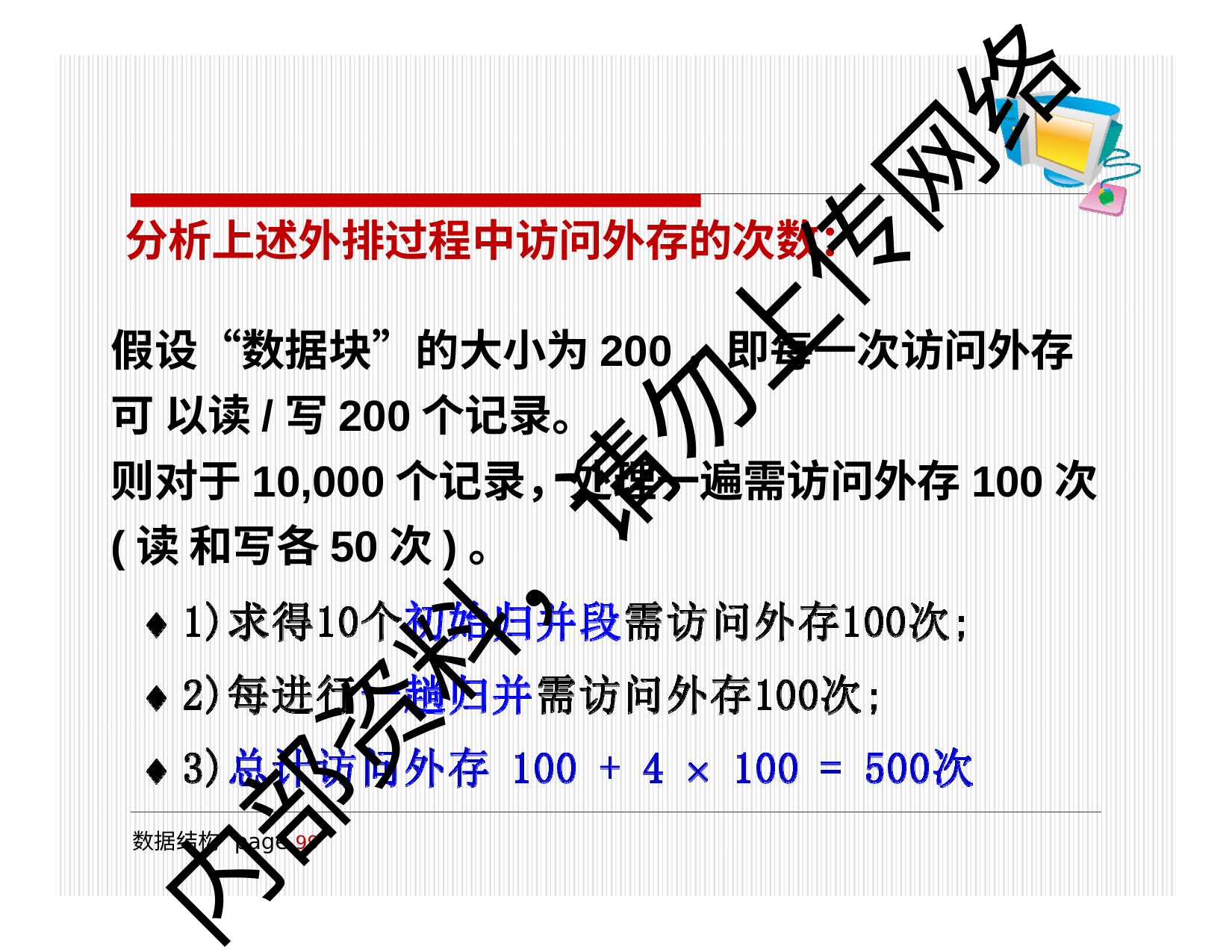

分析上述外排过程中访问外存的次数：

假设“数据块”的大小为200，即每一次访问外存可 以读/写200个记录。
则对于10,000个记录，处理一遍需访问外存100次(读 和写各50次)。
内部资料，请勿上传网络

数据结构 page 99